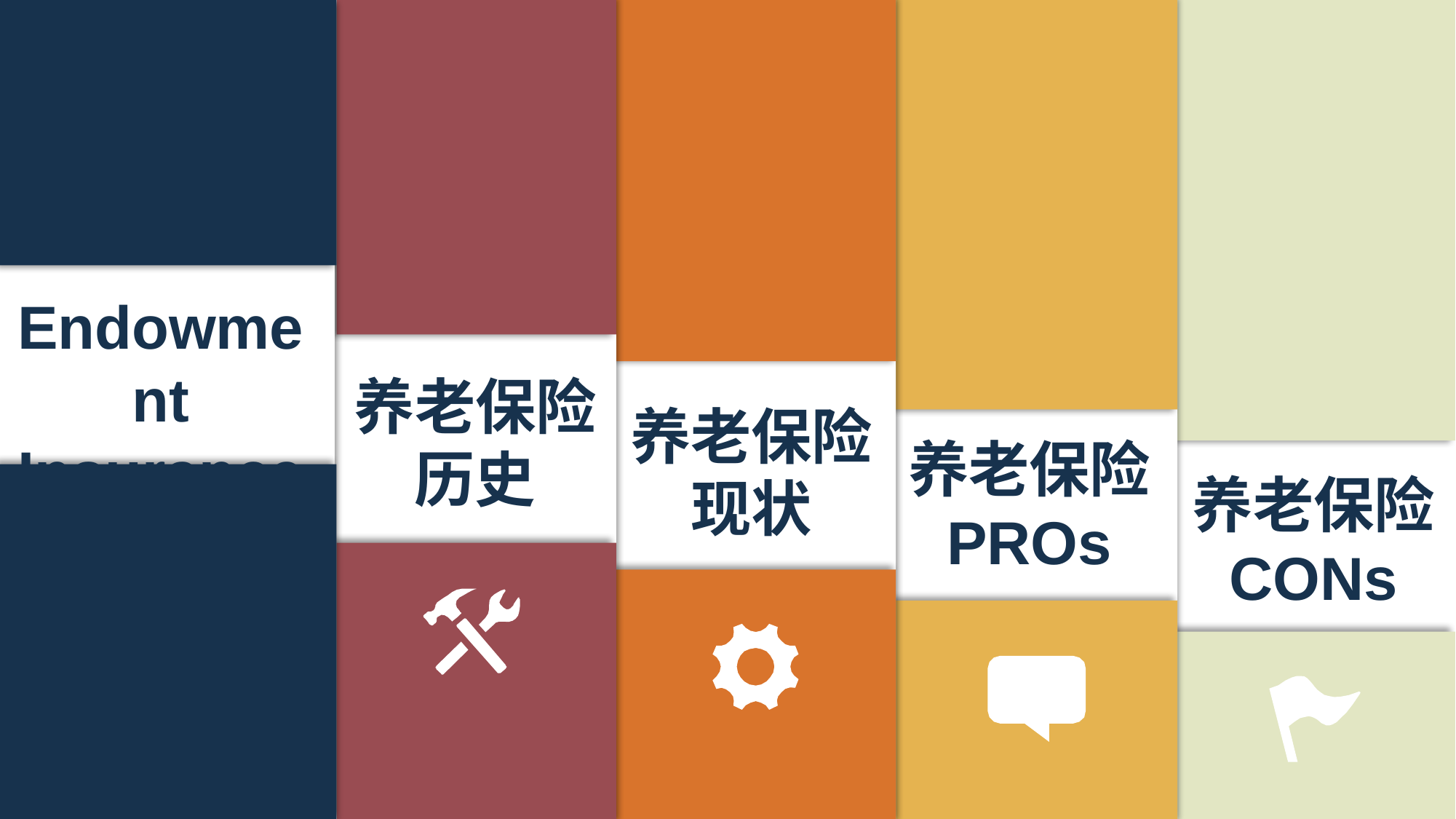

Endowment Insurance

养老保险
现状

养老保险
PROs

养老保险
CONs

养老保险
历史